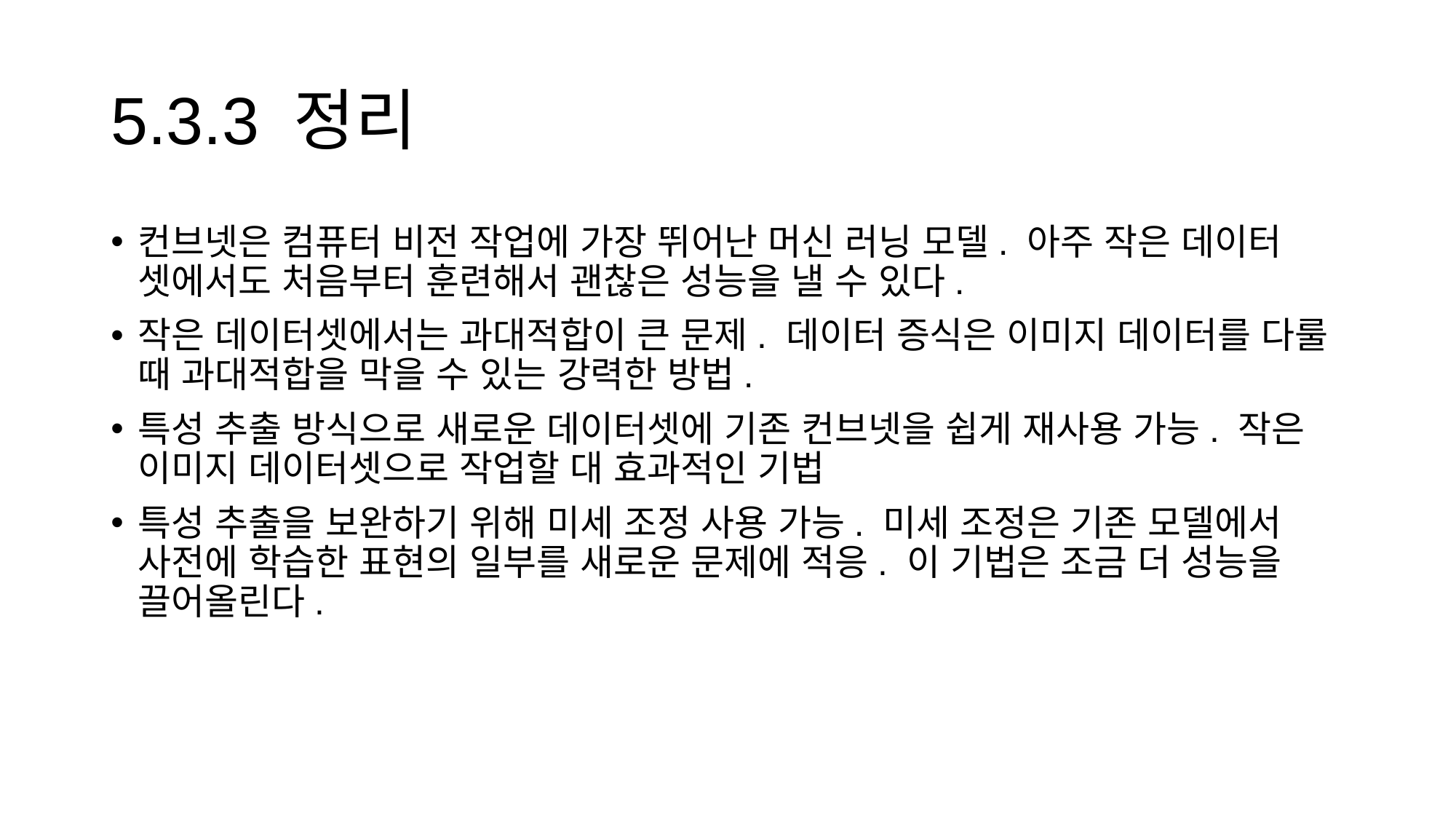

# 5.3.3 정리
컨브넷은 컴퓨터 비전 작업에 가장 뛰어난 머신 러닝 모델. 아주 작은 데이터 셋에서도 처음부터 훈련해서 괜찮은 성능을 낼 수 있다.
작은 데이터셋에서는 과대적합이 큰 문제. 데이터 증식은 이미지 데이터를 다룰 때 과대적합을 막을 수 있는 강력한 방법.
특성 추출 방식으로 새로운 데이터셋에 기존 컨브넷을 쉽게 재사용 가능. 작은 이미지 데이터셋으로 작업할 대 효과적인 기법
특성 추출을 보완하기 위해 미세 조정 사용 가능. 미세 조정은 기존 모델에서 사전에 학습한 표현의 일부를 새로운 문제에 적응. 이 기법은 조금 더 성능을 끌어올린다.